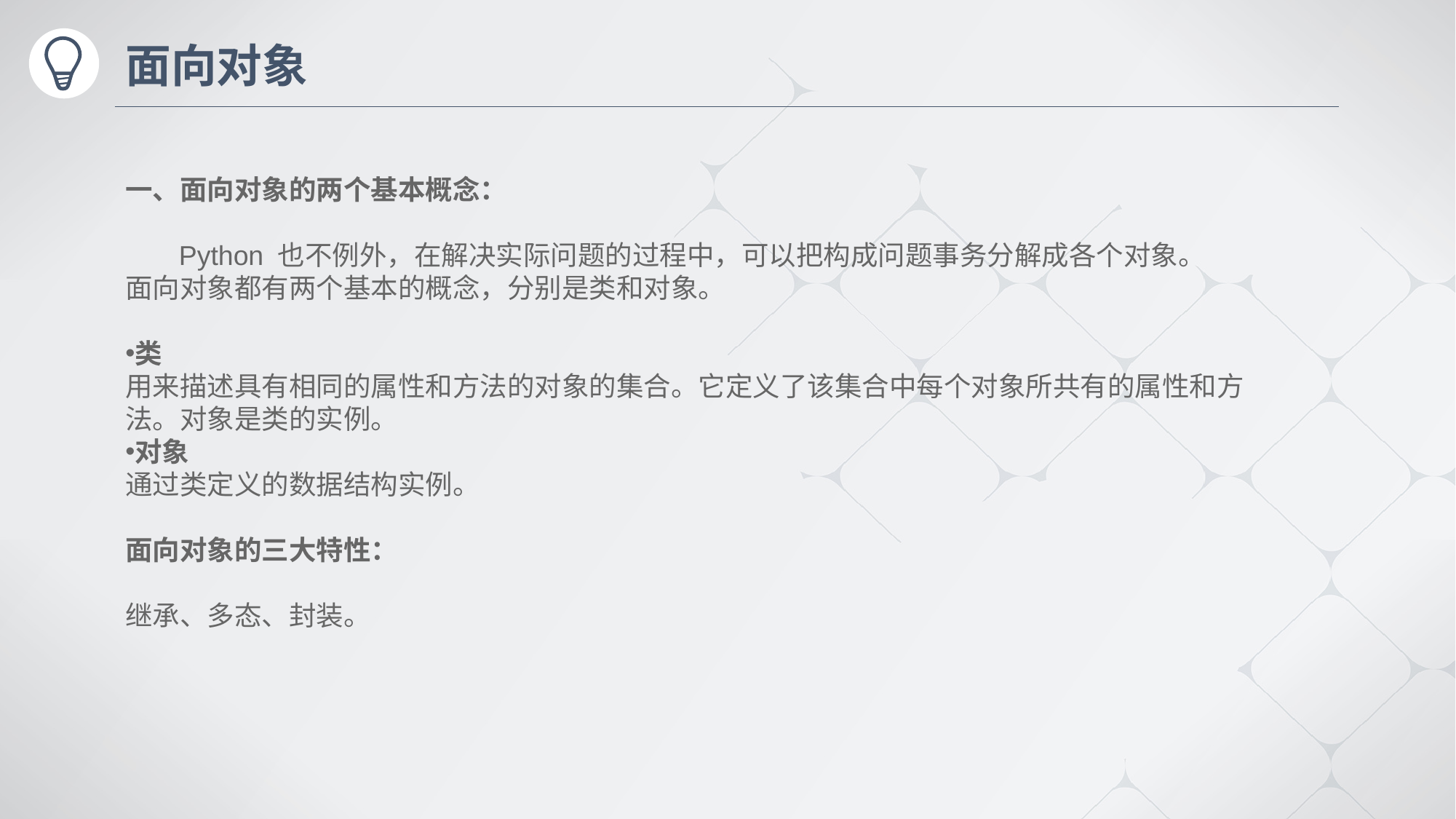

# 面向对象
一、面向对象的两个基本概念：

       Python 也不例外，在解决实际问题的过程中，可以把构成问题事务分解成各个对象。
面向对象都有两个基本的概念，分别是类和对象。

类
用来描述具有相同的属性和方法的对象的集合。它定义了该集合中每个对象所共有的属性和方法。对象是类的实例。
对象
通过类定义的数据结构实例。

面向对象的三大特性：

继承、多态、封装。